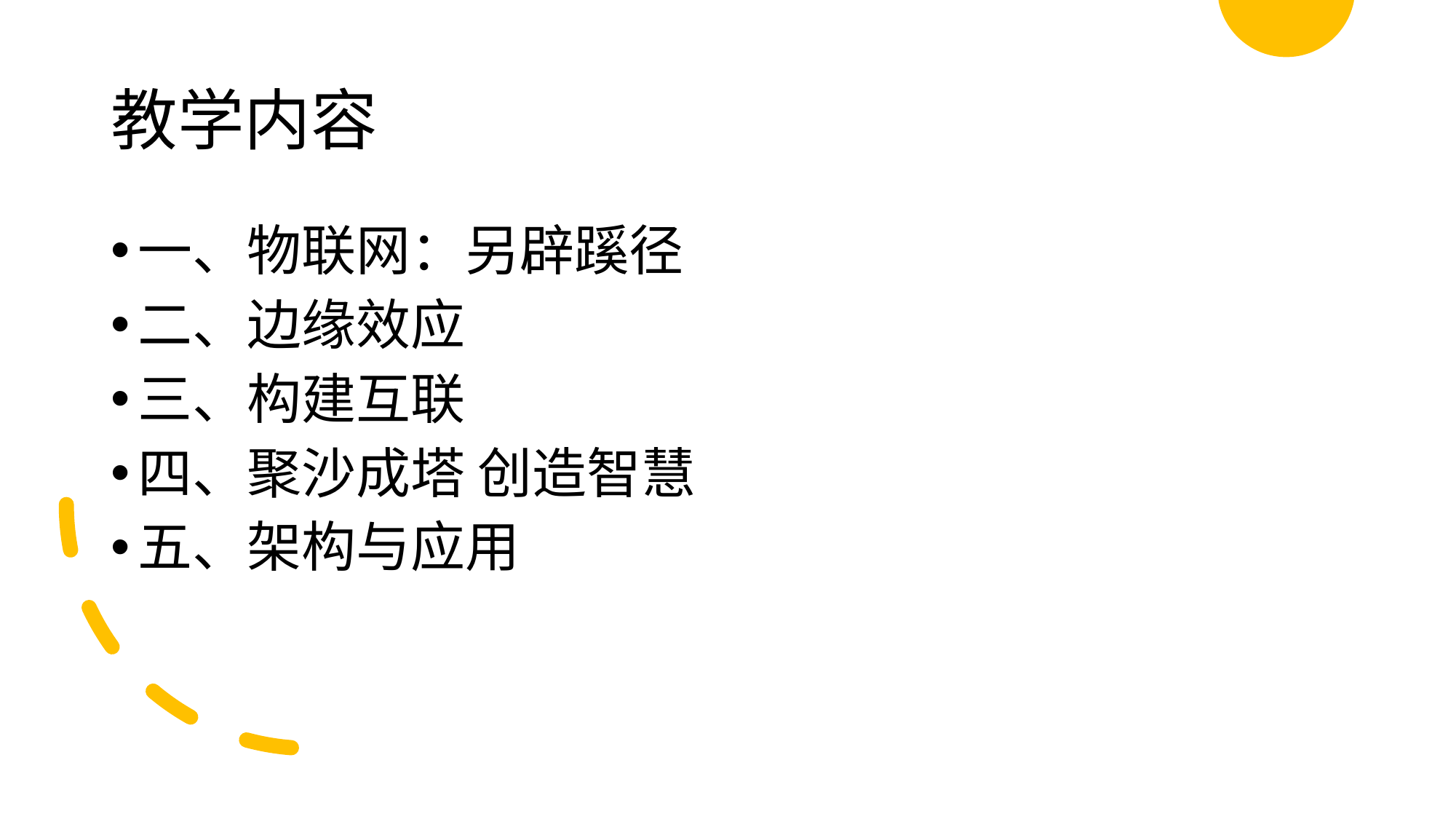

# 教学内容
一、物联网：另辟蹊径
二、边缘效应
三、构建互联
四、聚沙成塔 创造智慧
五、架构与应用